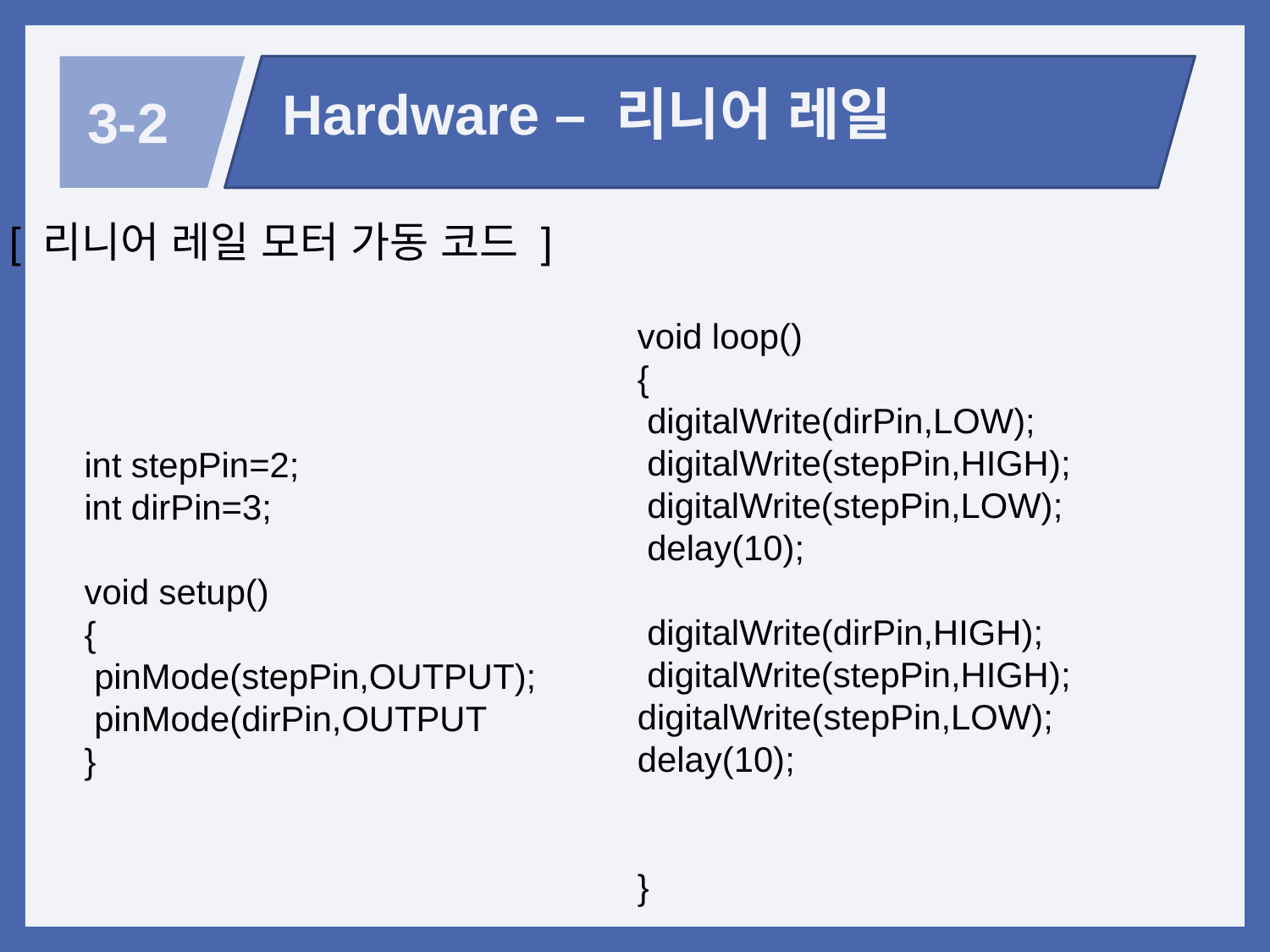

Hardware – 리니어 레일
3-2
[ 리니어 레일 모터 가동 코드 ]
void loop()
{
 digitalWrite(dirPin,LOW);
 digitalWrite(stepPin,HIGH);
 digitalWrite(stepPin,LOW);
 delay(10);

 digitalWrite(dirPin,HIGH);
 digitalWrite(stepPin,HIGH);
digitalWrite(stepPin,LOW);
delay(10);

}
int stepPin=2;
int dirPin=3;

void setup()
{
 pinMode(stepPin,OUTPUT);
 pinMode(dirPin,OUTPUT
}